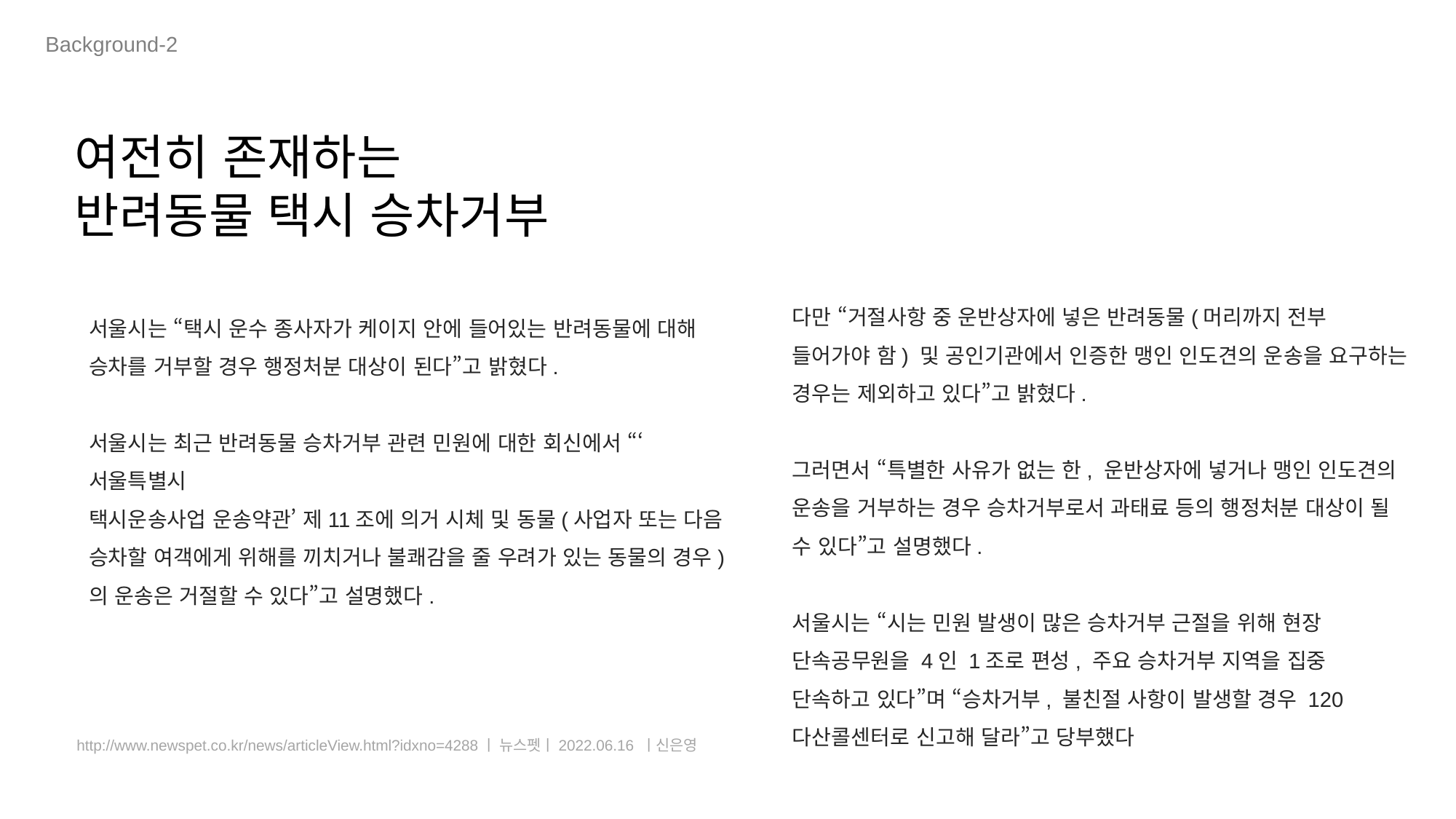

Background-2
여전히 존재하는
반려동물 택시 승차거부
다만 “거절사항 중 운반상자에 넣은 반려동물(머리까지 전부 들어가야 함) 및 공인기관에서 인증한 맹인 인도견의 운송을 요구하는 경우는 제외하고 있다”고 밝혔다.

그러면서 “특별한 사유가 없는 한, 운반상자에 넣거나 맹인 인도견의 운송을 거부하는 경우 승차거부로서 과태료 등의 행정처분 대상이 될 수 있다”고 설명했다.

서울시는 “시는 민원 발생이 많은 승차거부 근절을 위해 현장 단속공무원을 4인 1조로 편성, 주요 승차거부 지역을 집중 단속하고 있다”며 “승차거부, 불친절 사항이 발생할 경우 120 다산콜센터로 신고해 달라”고 당부했다
서울시는 “택시 운수 종사자가 케이지 안에 들어있는 반려동물에 대해 승차를 거부할 경우 행정처분 대상이 된다”고 밝혔다.

서울시는 최근 반려동물 승차거부 관련 민원에 대한 회신에서 “‘서울특별시
택시운송사업 운송약관’ 제11조에 의거 시체 및 동물(사업자 또는 다음 승차할 여객에게 위해를 끼치거나 불쾌감을 줄 우려가 있는 동물의 경우)의 운송은 거절할 수 있다”고 설명했다.

http://www.newspet.co.kr/news/articleView.html?idxno=4288ㅣ 뉴스펫ㅣ2022.06.16 ㅣ신은영